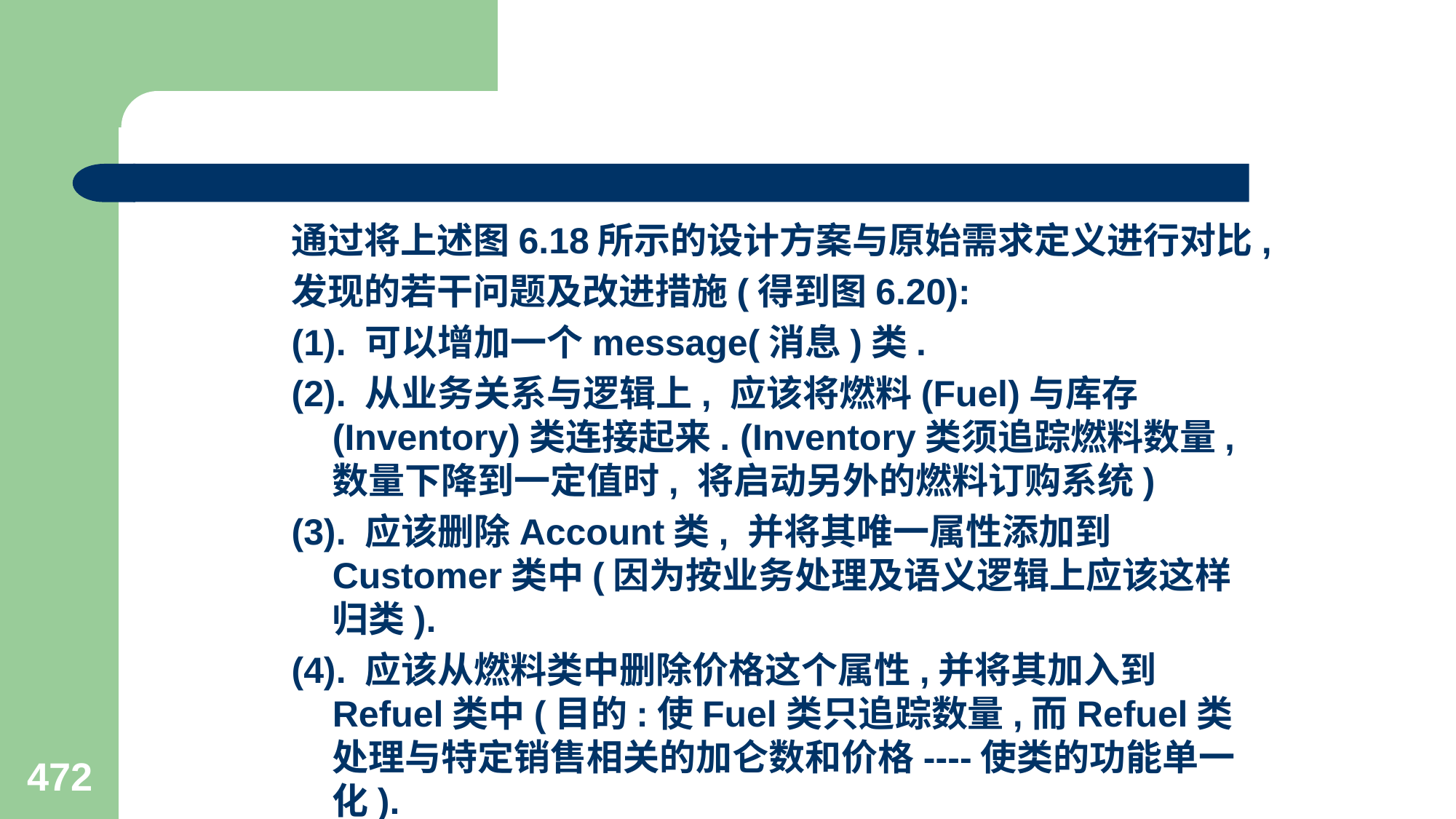

#
通过将上述图6.18所示的设计方案与原始需求定义进行对比,
发现的若干问题及改进措施(得到图6.20):
(1). 可以增加一个message(消息)类.
(2). 从业务关系与逻辑上, 应该将燃料(Fuel)与库存(Inventory)类连接起来. (Inventory类须追踪燃料数量,数量下降到一定值时, 将启动另外的燃料订购系统)
(3). 应该删除Account类, 并将其唯一属性添加到Customer类中(因为按业务处理及语义逻辑上应该这样归类).
(4). 应该从燃料类中删除价格这个属性,并将其加入到Refuel类中(目的:使Fuel类只追踪数量,而Refuel类处理与特定销售相关的加仑数和价格----使类的功能单一化).
(5). 等等问题.
472